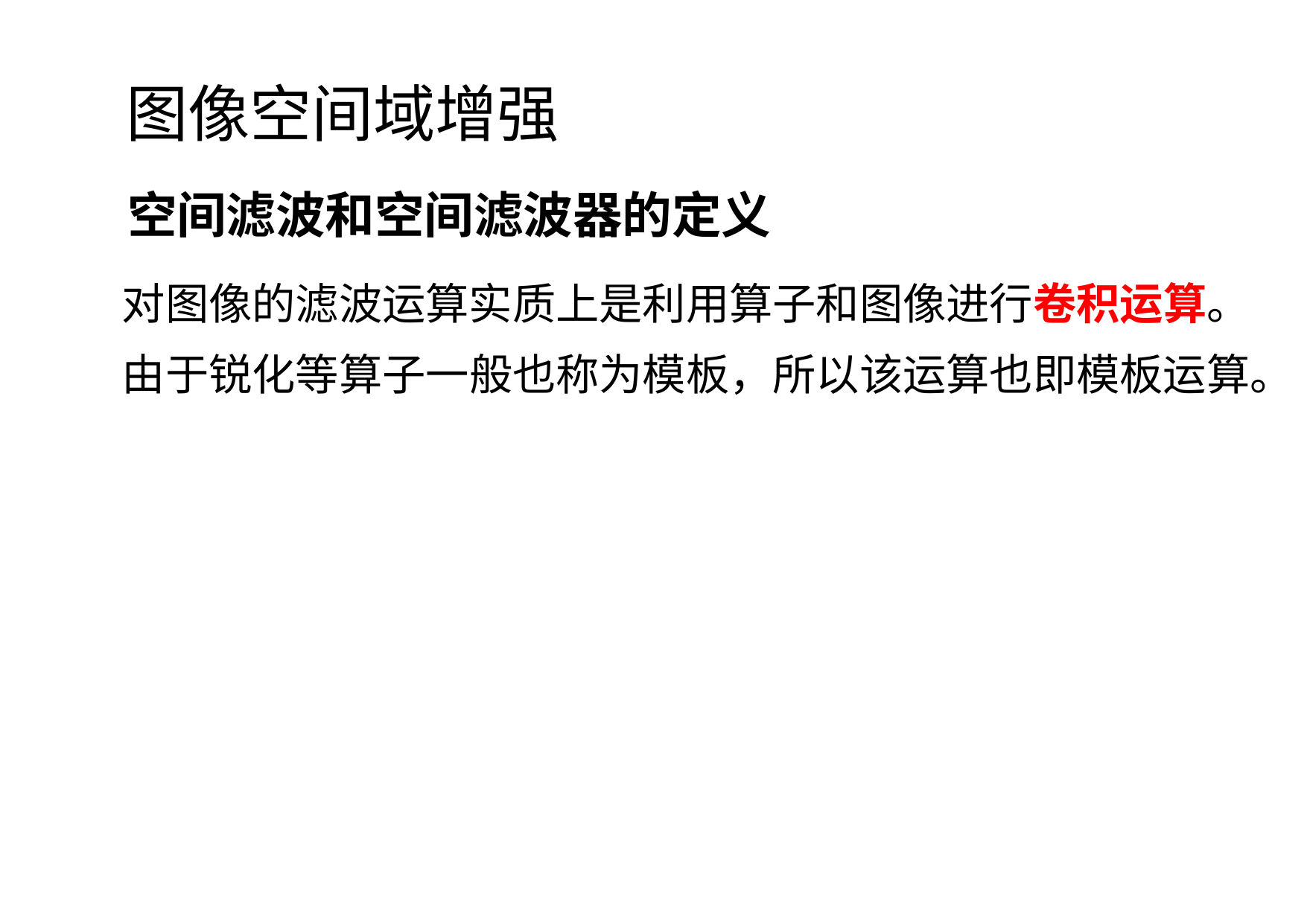

图像空间域增强
空间滤波和空间滤波器的定义
对图像的滤波运算实质上是利用算子和图像进行卷积运算。由于锐化等算子一般也称为模板，所以该运算也即模板运算。